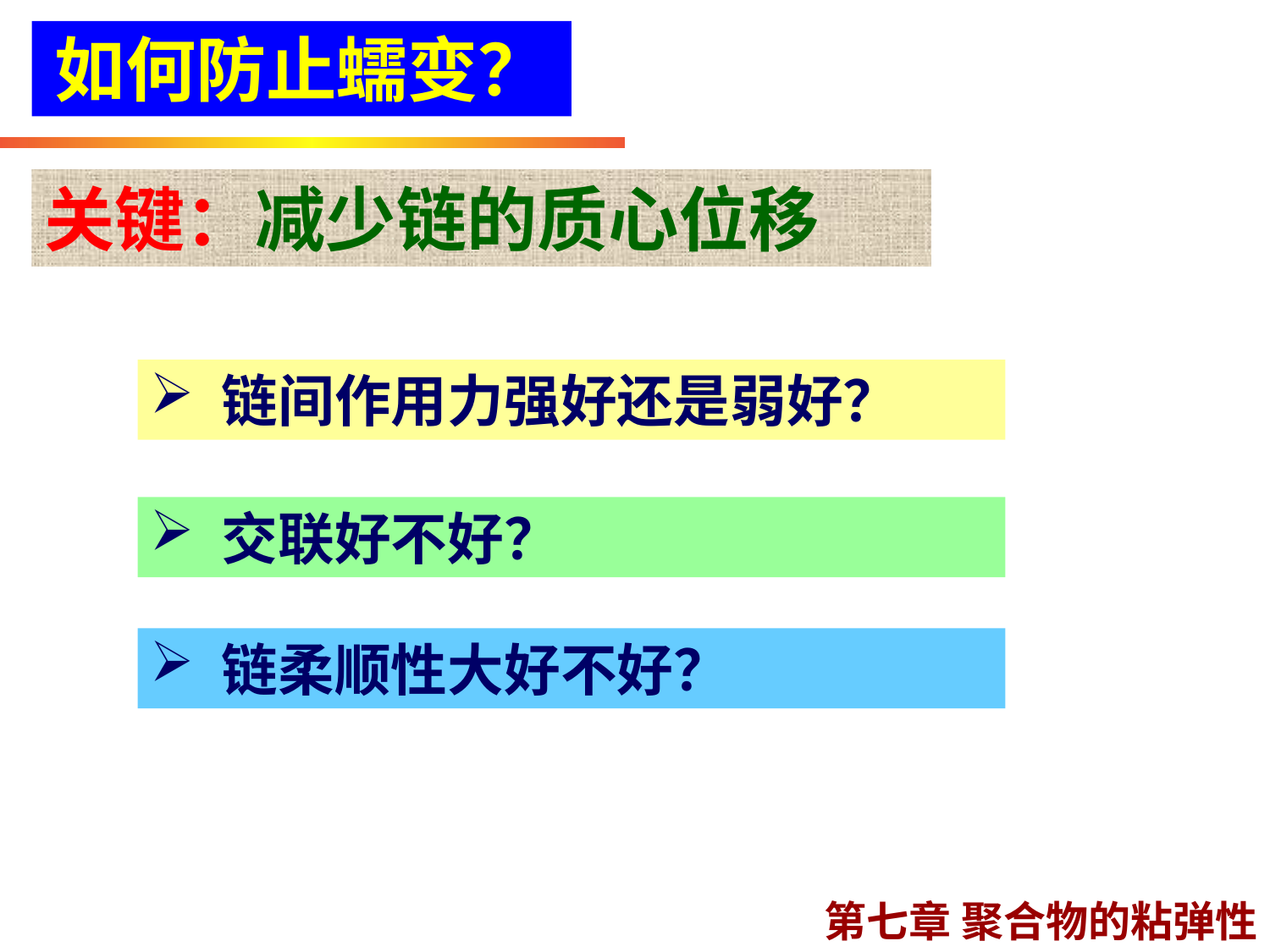

# 如何防止蠕变？
关键：减少链的质心位移
 链间作用力强好还是弱好？
 交联好不好？
 链柔顺性大好不好？